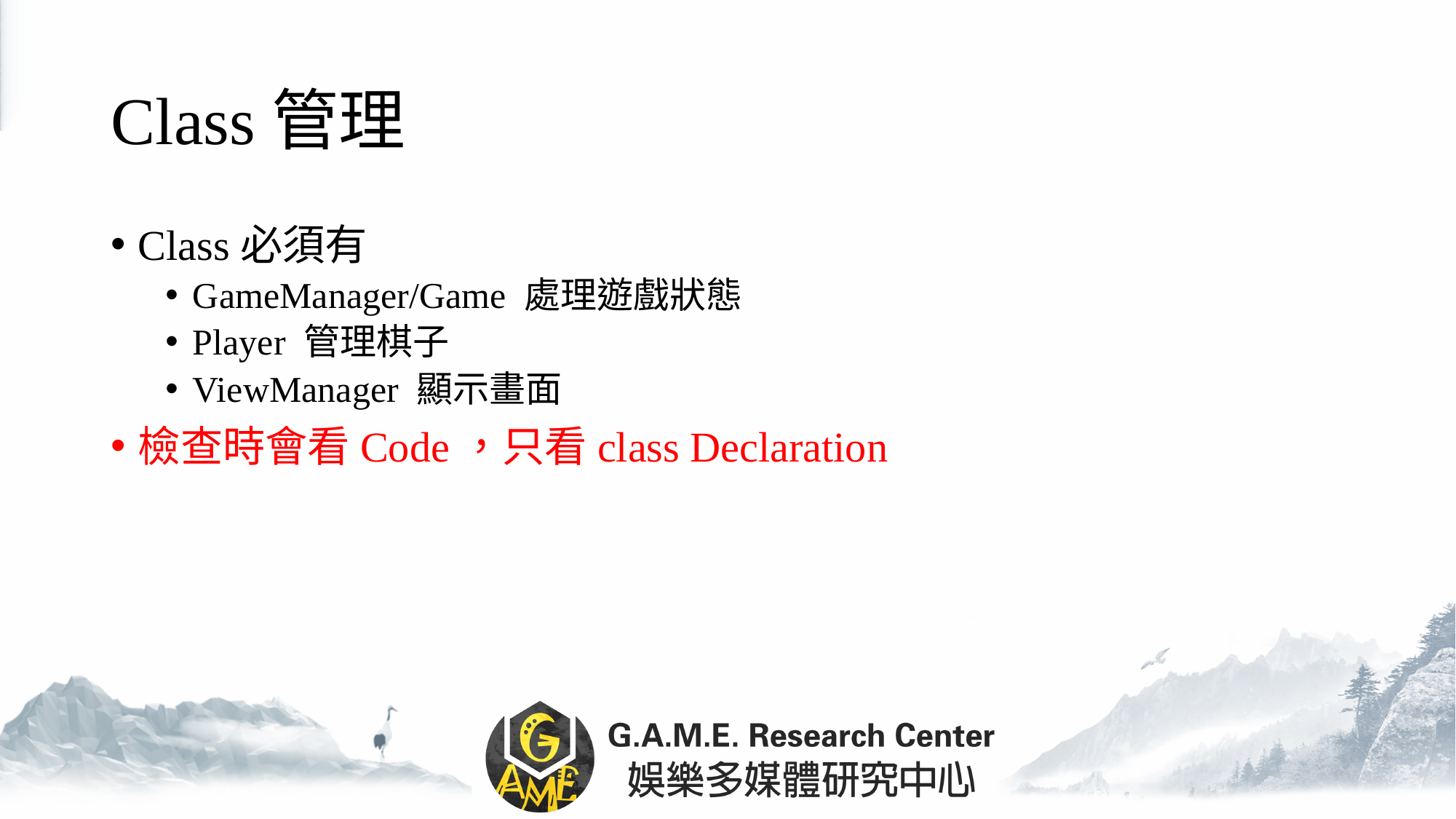

# Class管理
Class必須有
GameManager/Game 處理遊戲狀態
Player 管理棋子
ViewManager 顯示畫面
檢查時會看Code，只看class Declaration